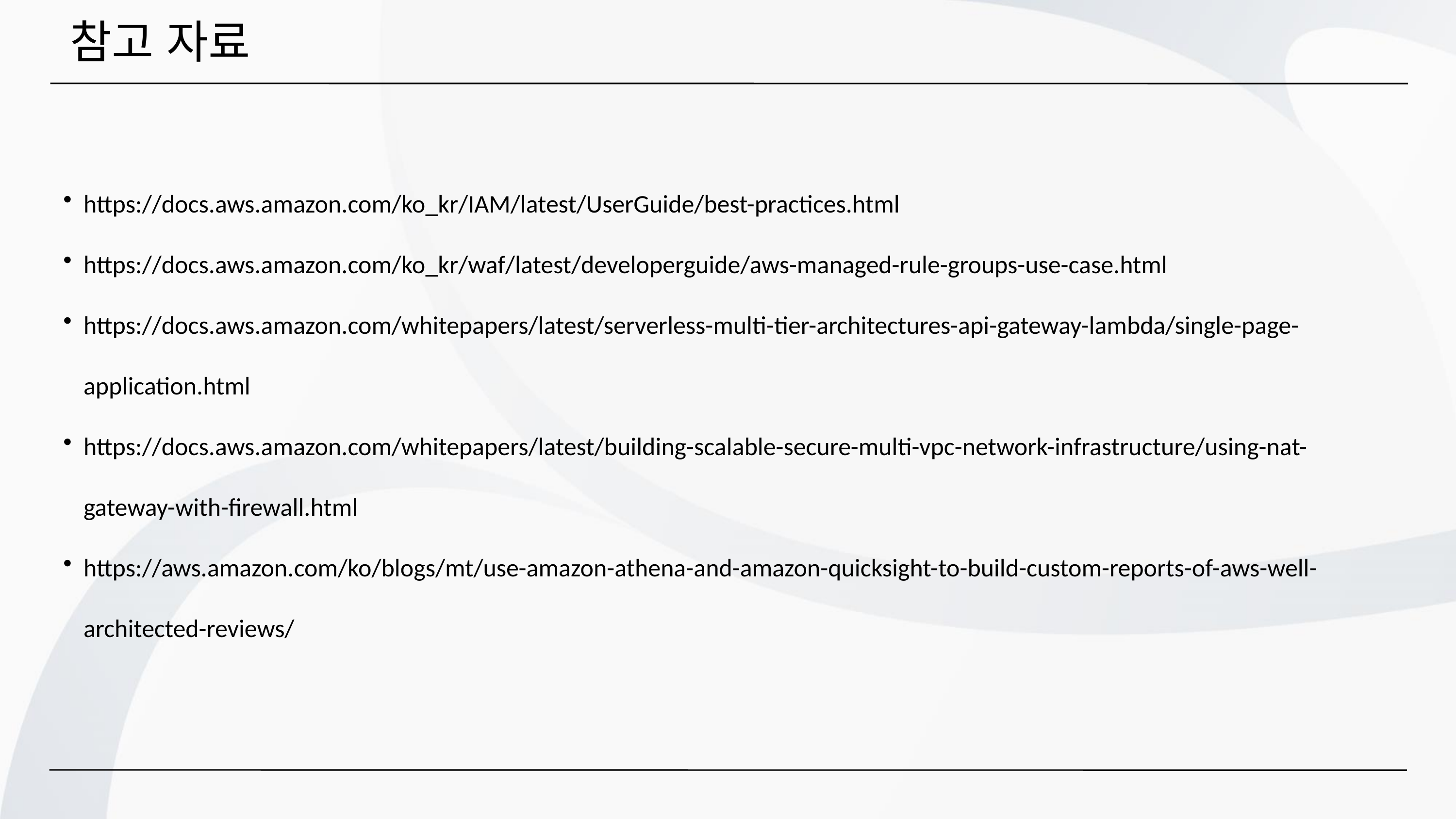

참고 자료
https://docs.aws.amazon.com/ko_kr/IAM/latest/UserGuide/best-practices.html
https://docs.aws.amazon.com/ko_kr/waf/latest/developerguide/aws-managed-rule-groups-use-case.html
https://docs.aws.amazon.com/whitepapers/latest/serverless-multi-tier-architectures-api-gateway-lambda/single-page-application.html
https://docs.aws.amazon.com/whitepapers/latest/building-scalable-secure-multi-vpc-network-infrastructure/using-nat-gateway-with-firewall.html
https://aws.amazon.com/ko/blogs/mt/use-amazon-athena-and-amazon-quicksight-to-build-custom-reports-of-aws-well-architected-reviews/